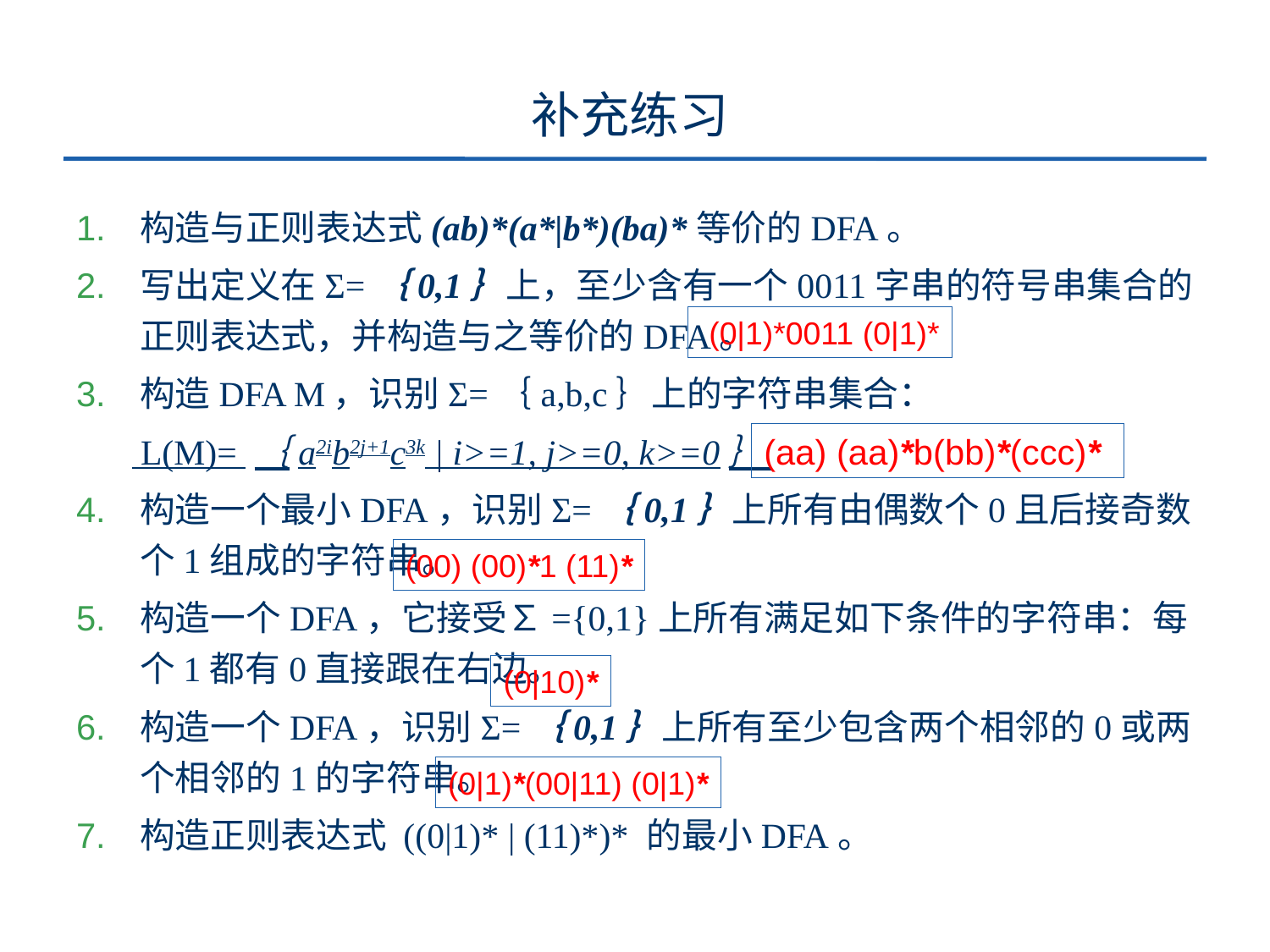

# 补充练习
构造与正则表达式(ab)*(a*|b*)(ba)*等价的DFA。
写出定义在Σ=｛0,1｝上，至少含有一个0011字串的符号串集合的正则表达式，并构造与之等价的DFA。
构造DFA M，识别Σ=｛a,b,c｝上的字符串集合：
 L(M)= ｛a2ib2j+1c3k | i>=1, j>=0, k>=0｝
构造一个最小DFA，识别Σ=｛0,1｝上所有由偶数个0且后接奇数个1组成的字符串。
构造一个DFA，它接受∑={0,1}上所有满足如下条件的字符串：每个1都有0直接跟在右边。
构造一个DFA，识别Σ=｛0,1｝上所有至少包含两个相邻的0或两个相邻的1的字符串。
构造正则表达式 ((0|1)* | (11)*)* 的最小DFA。

 (0|1)*0011 (0|1)*

(aa) (aa)*b(bb)*(ccc)*
(00) (00)*1 (11)*
(0|10)*
(0|1)*(00|11) (0|1)*